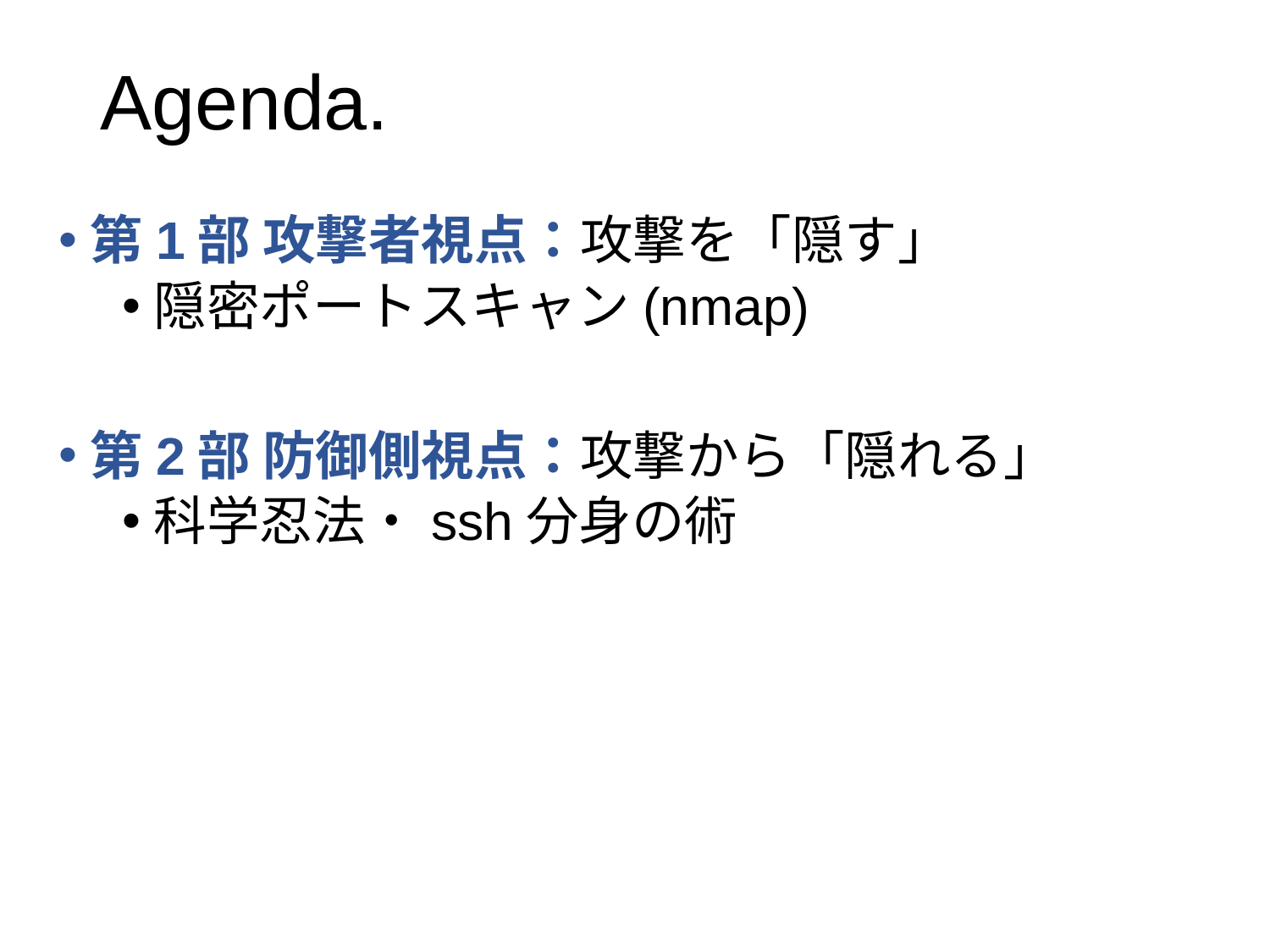

# Agenda.
第1部 攻撃者視点：攻撃を「隠す」
隠密ポートスキャン(nmap)

第2部 防御側視点：攻撃から「隠れる」
科学忍法・ssh分身の術